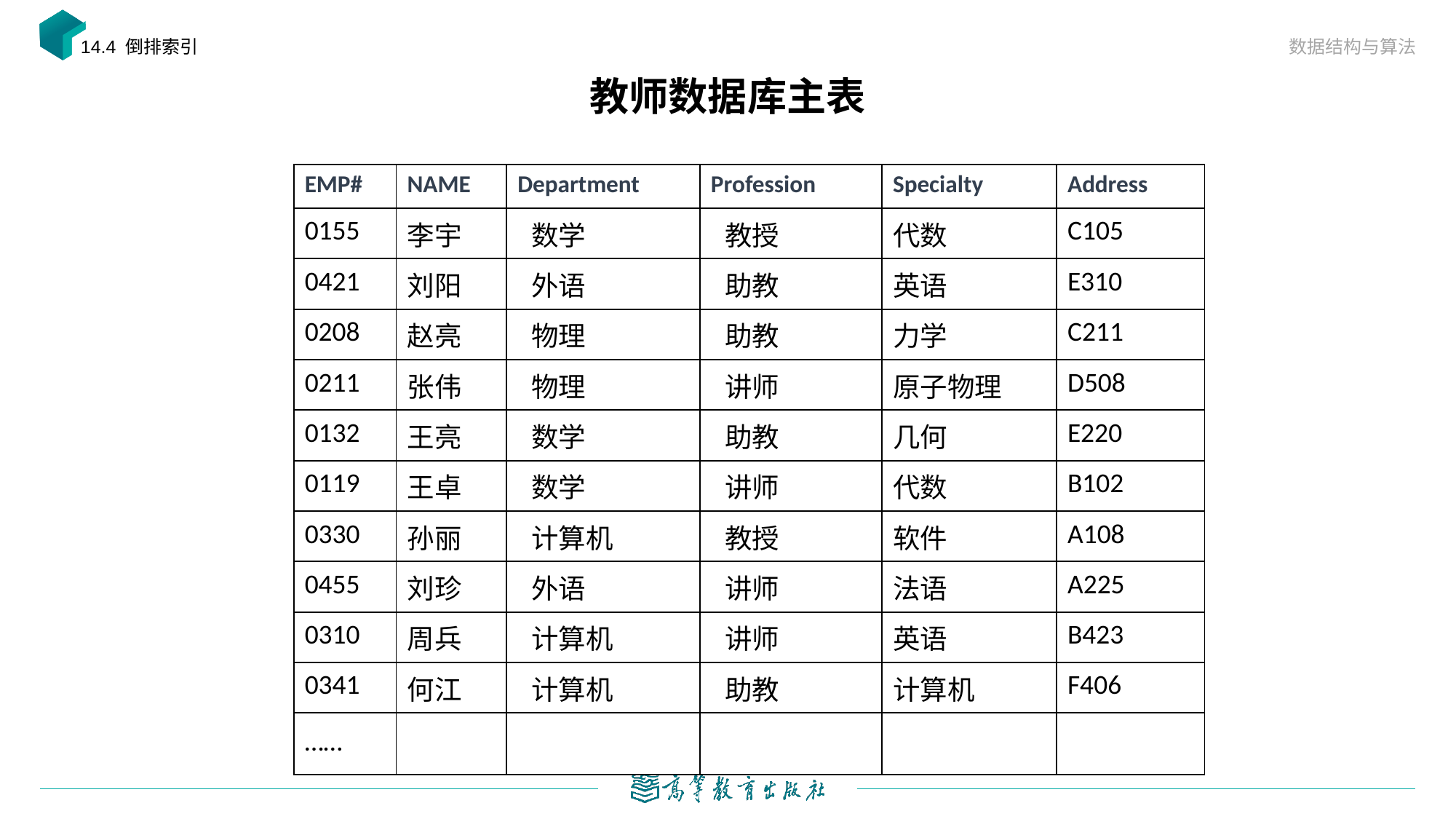

数据结构与算法
14.4 倒排索引
# 教师数据库主表
| EMP# | NAME | Department | Profession | Specialty | Address |
| --- | --- | --- | --- | --- | --- |
| 0155 | 李宇 | 数学 | 教授 | 代数 | C105 |
| 0421 | 刘阳 | 外语 | 助教 | 英语 | E310 |
| 0208 | 赵亮 | 物理 | 助教 | 力学 | C211 |
| 0211 | 张伟 | 物理 | 讲师 | 原子物理 | D508 |
| 0132 | 王亮 | 数学 | 助教 | 几何 | E220 |
| 0119 | 王卓 | 数学 | 讲师 | 代数 | B102 |
| 0330 | 孙丽 | 计算机 | 教授 | 软件 | A108 |
| 0455 | 刘珍 | 外语 | 讲师 | 法语 | A225 |
| 0310 | 周兵 | 计算机 | 讲师 | 英语 | B423 |
| 0341 | 何江 | 计算机 | 助教 | 计算机 | F406 |
| …… |  |  |  |  |  |